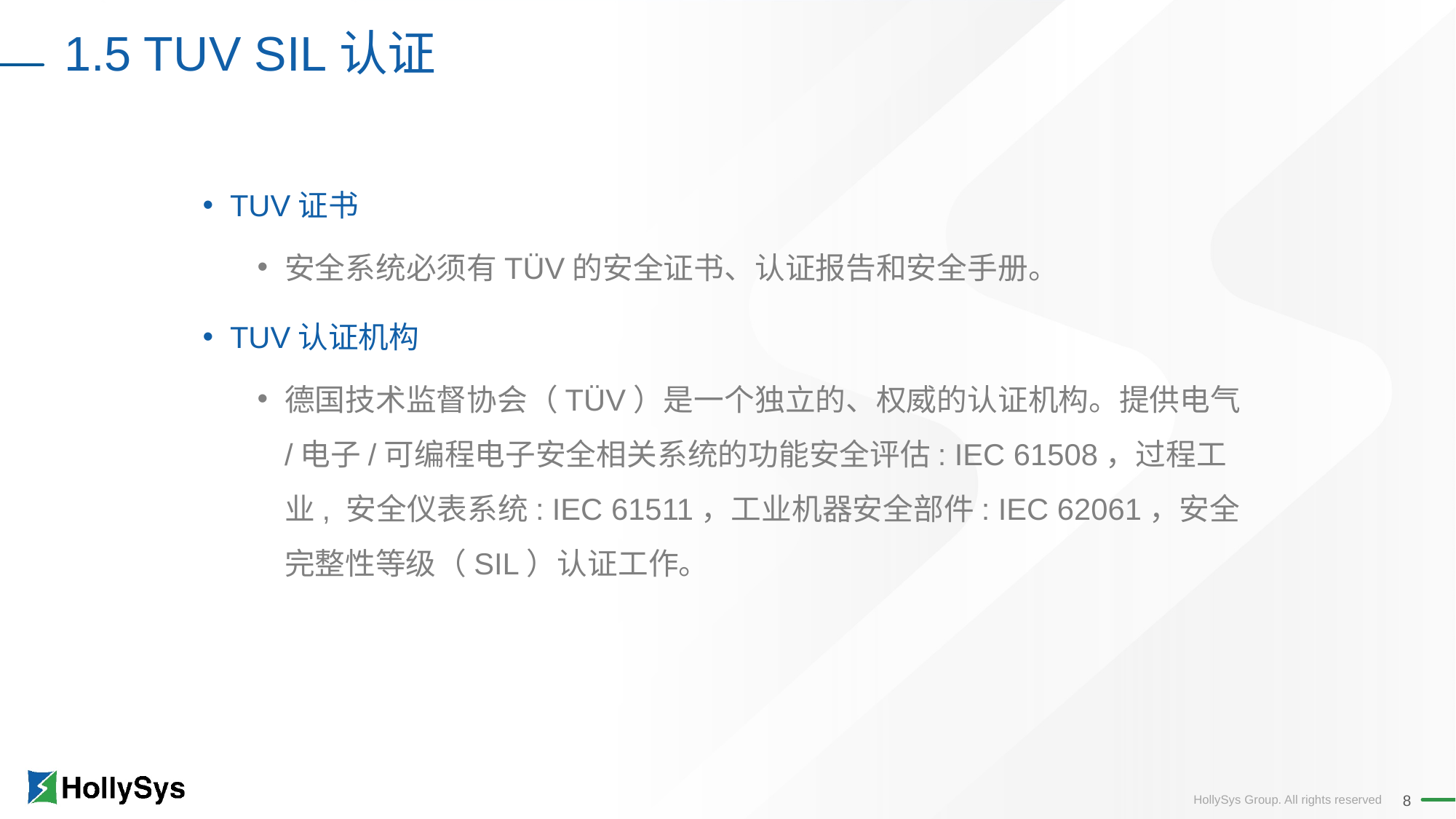

1.5 TUV SIL认证
TUV证书
安全系统必须有TÜV的安全证书、认证报告和安全手册。
TUV认证机构
德国技术监督协会（TÜV）是一个独立的、权威的认证机构。提供电气/电子/可编程电子安全相关系统的功能安全评估: IEC 61508，过程工业, 安全仪表系统: IEC 61511，工业机器安全部件: IEC 62061，安全完整性等级（SIL）认证工作。